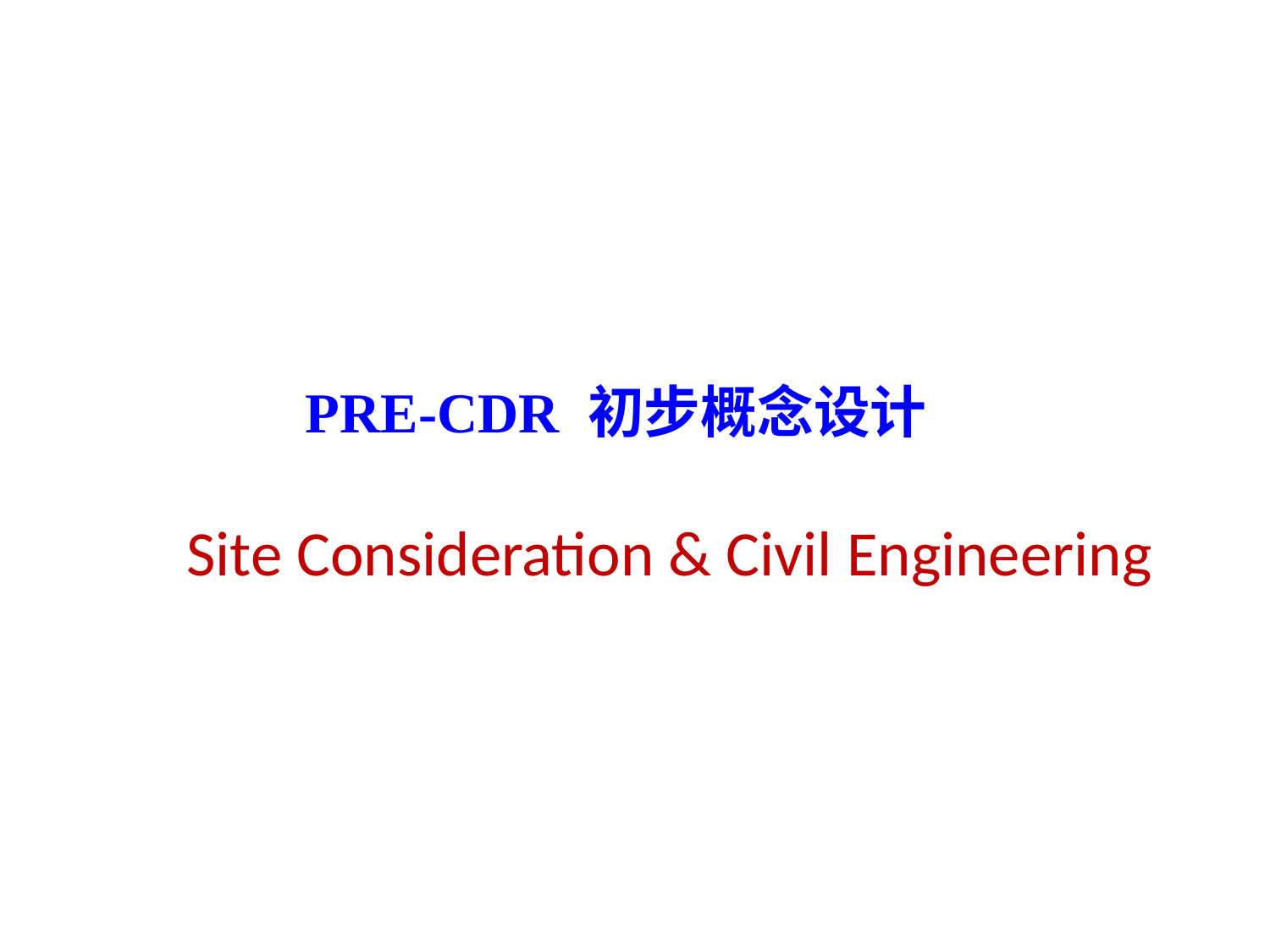

PRE-CDR 初步概念设计
Site Consideration & Civil Engineering